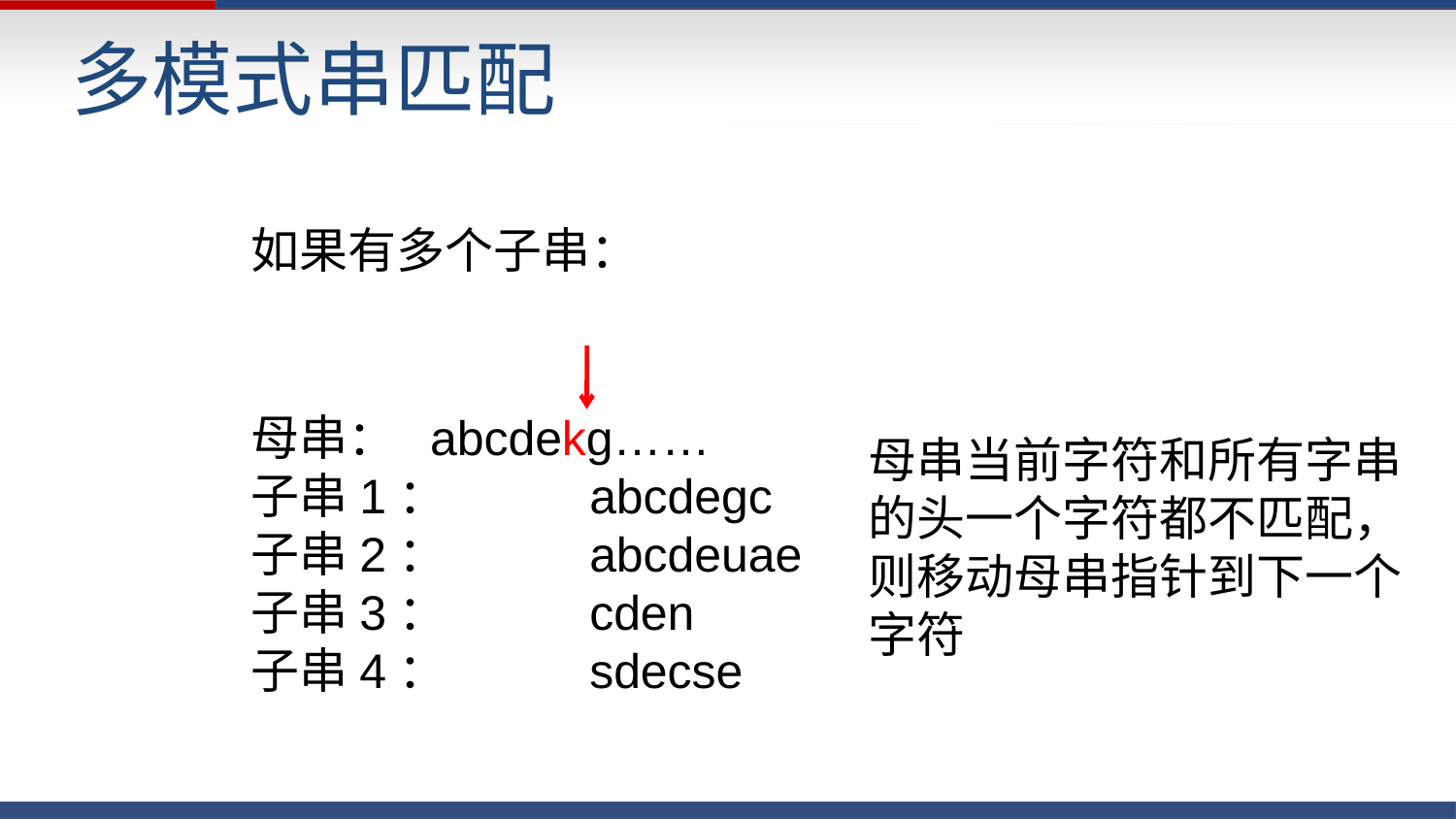

# 多模式串匹配

如果有多个子串：

母串当前字符和所有字串的头一个字符都不匹配，则移动母串指针到下一个字符
母串：  abcdekg……
子串1：            abcdegc
子串2：            abcdeuae
子串3：            cden
子串4：            sdecse